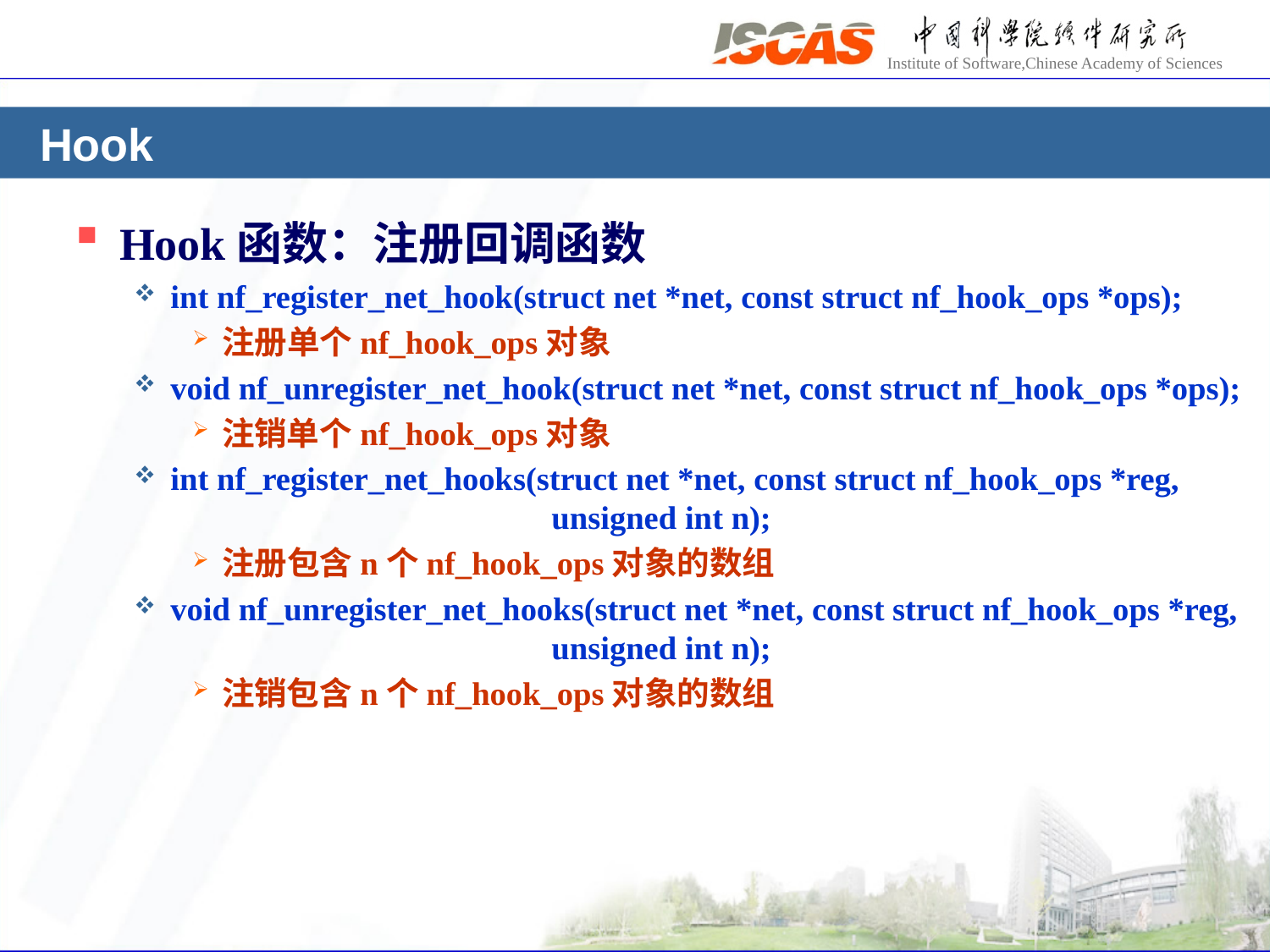

# Hook
Hook函数：注册回调函数
int nf_register_net_hook(struct net *net, const struct nf_hook_ops *ops);
注册单个nf_hook_ops对象
void nf_unregister_net_hook(struct net *net, const struct nf_hook_ops *ops);
注销单个nf_hook_ops对象
int nf_register_net_hooks(struct net *net, const struct nf_hook_ops *reg, 			unsigned int n);
注册包含n个nf_hook_ops对象的数组
void nf_unregister_net_hooks(struct net *net, const struct nf_hook_ops *reg, 			unsigned int n);
注销包含n个nf_hook_ops对象的数组